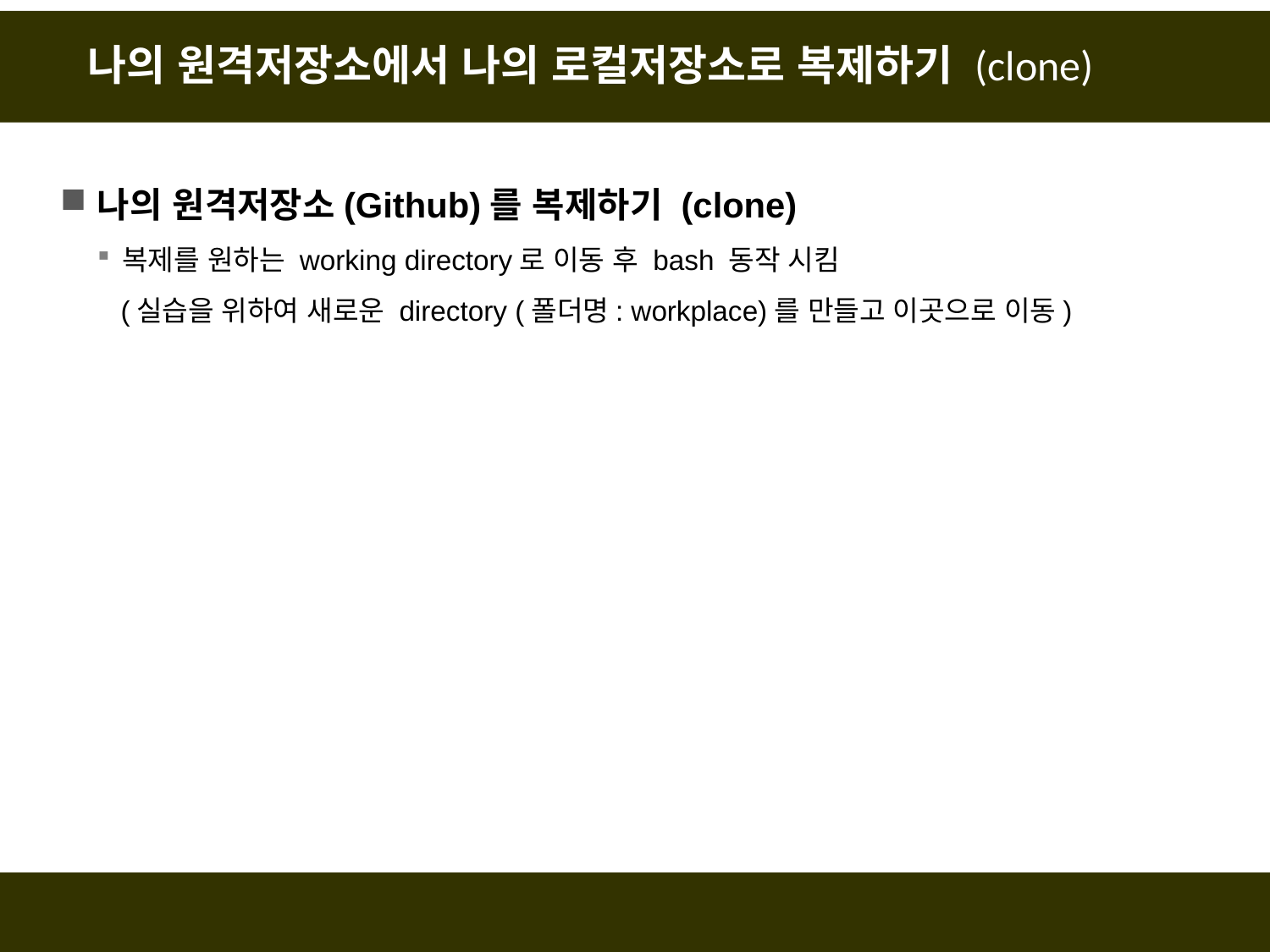

# 나의 원격저장소에서 나의 로컬저장소로 복제하기 (clone)
나의 원격저장소(Github)를 복제하기 (clone)
복제를 원하는 working directory로 이동 후 bash 동작 시킴
   (실습을 위하여 새로운 directory (폴더명: workplace)를 만들고 이곳으로 이동)